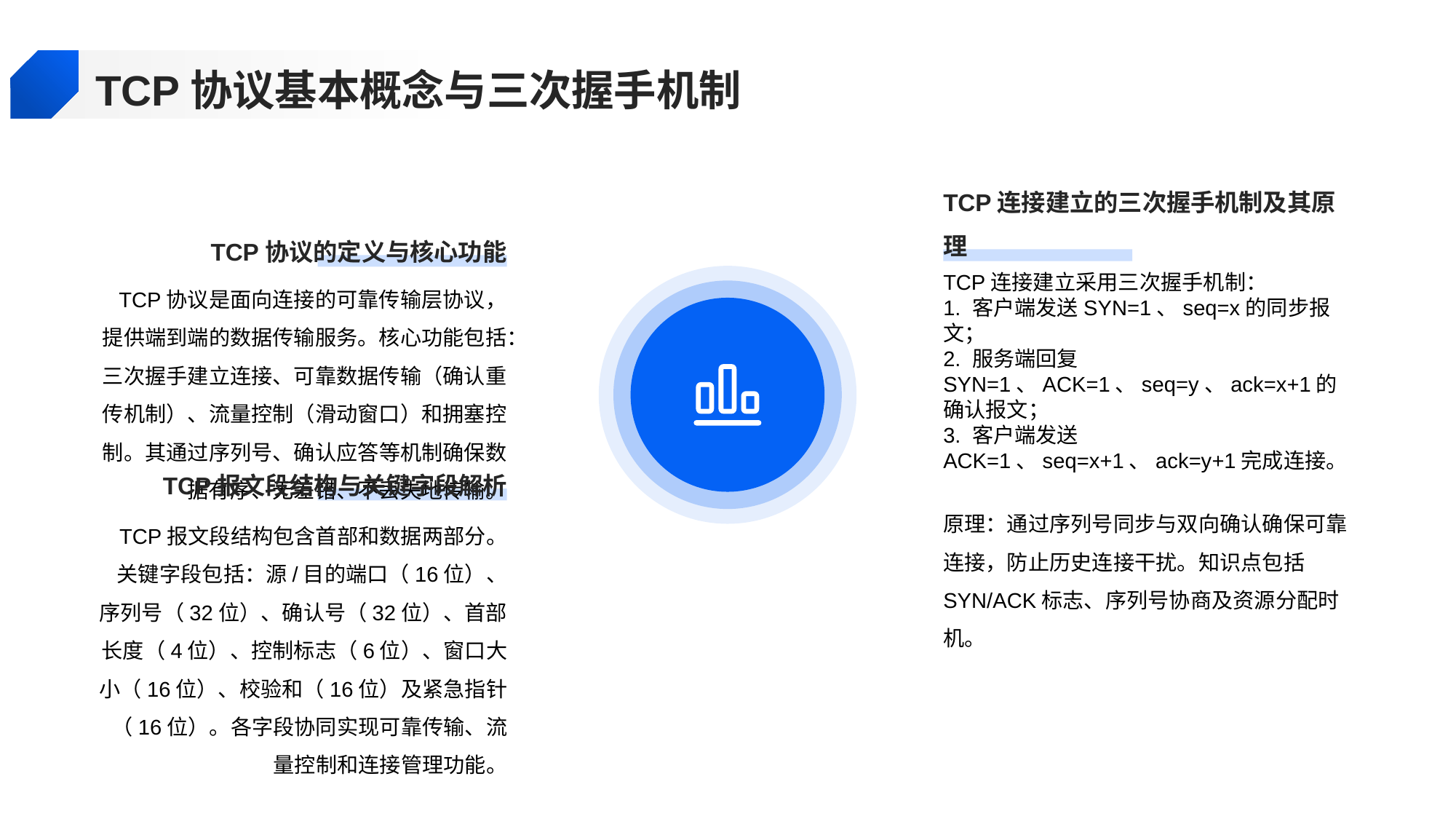

TCP协议基本概念与三次握手机制
TCP连接建立的三次握手机制及其原理
TCP协议的定义与核心功能

TCP连接建立采用三次握手机制：
1. 客户端发送SYN=1、seq=x的同步报文；
2. 服务端回复SYN=1、ACK=1、seq=y、ack=x+1的确认报文；
3. 客户端发送ACK=1、seq=x+1、ack=y+1完成连接。
原理：通过序列号同步与双向确认确保可靠连接，防止历史连接干扰。知识点包括SYN/ACK标志、序列号协商及资源分配时机。
TCP协议是面向连接的可靠传输层协议，提供端到端的数据传输服务。核心功能包括：三次握手建立连接、可靠数据传输（确认重传机制）、流量控制（滑动窗口）和拥塞控制。其通过序列号、确认应答等机制确保数据有序、无差错、不丢失地传输。

TCP报文段结构与关键字段解析

TCP报文段结构包含首部和数据两部分。关键字段包括：源/目的端口（16位）、序列号（32位）、确认号（32位）、首部长度（4位）、控制标志（6位）、窗口大小（16位）、校验和（16位）及紧急指针（16位）。各字段协同实现可靠传输、流量控制和连接管理功能。